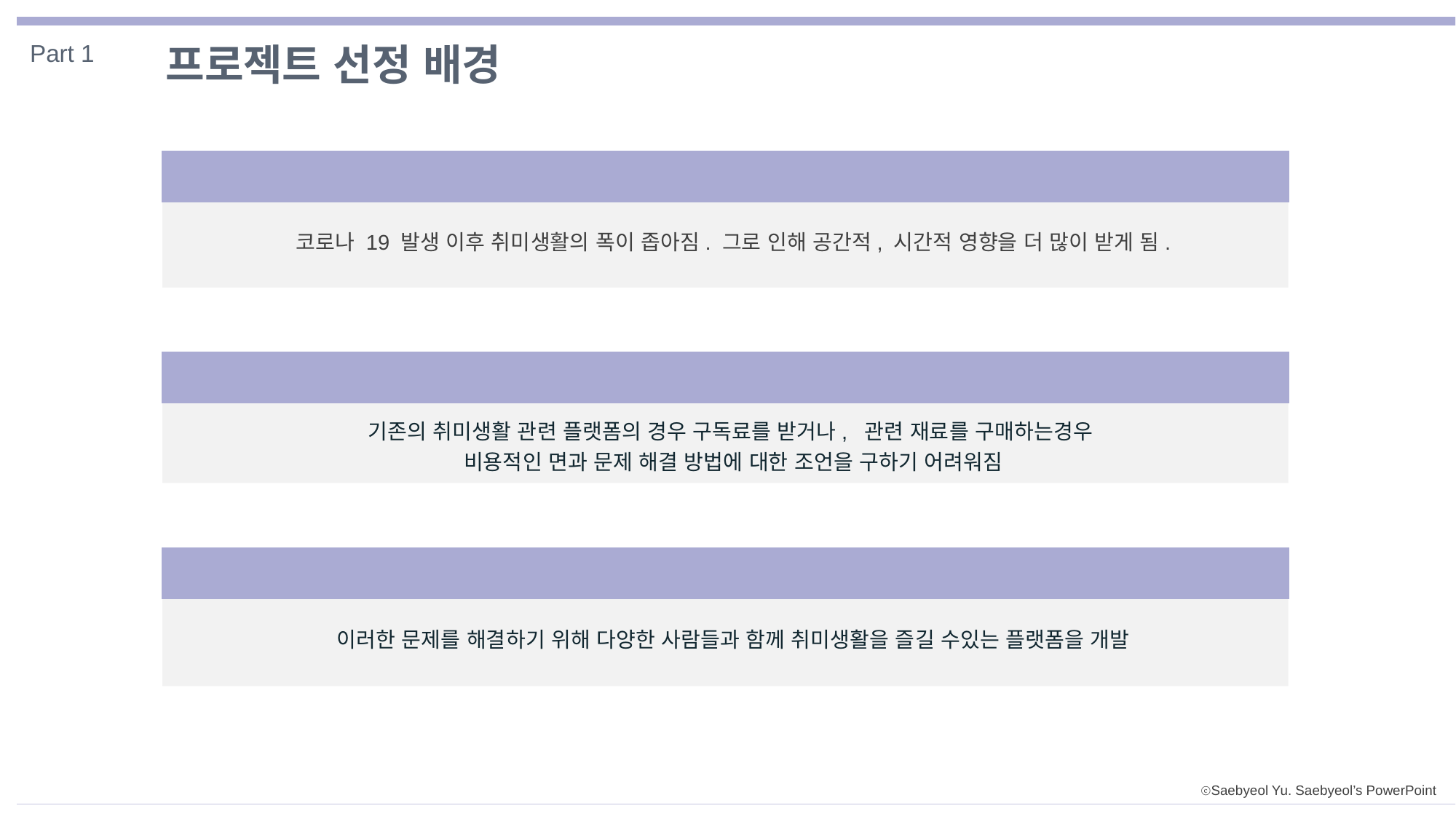

Part 1
프로젝트 선정 배경

코로나 19 발생 이후 취미생활의 폭이 좁아짐. 그로 인해 공간적, 시간적 영향을 더 많이 받게 됨.

기존의 취미생활 관련 플랫폼의 경우 구독료를 받거나,  관련 재료를 구매하는경우
비용적인 면과 문제 해결 방법에 대한 조언을 구하기 어려워짐

이러한 문제를 해결하기 위해 다양한 사람들과 함께 취미생활을 즐길 수있는 플랫폼을 개발